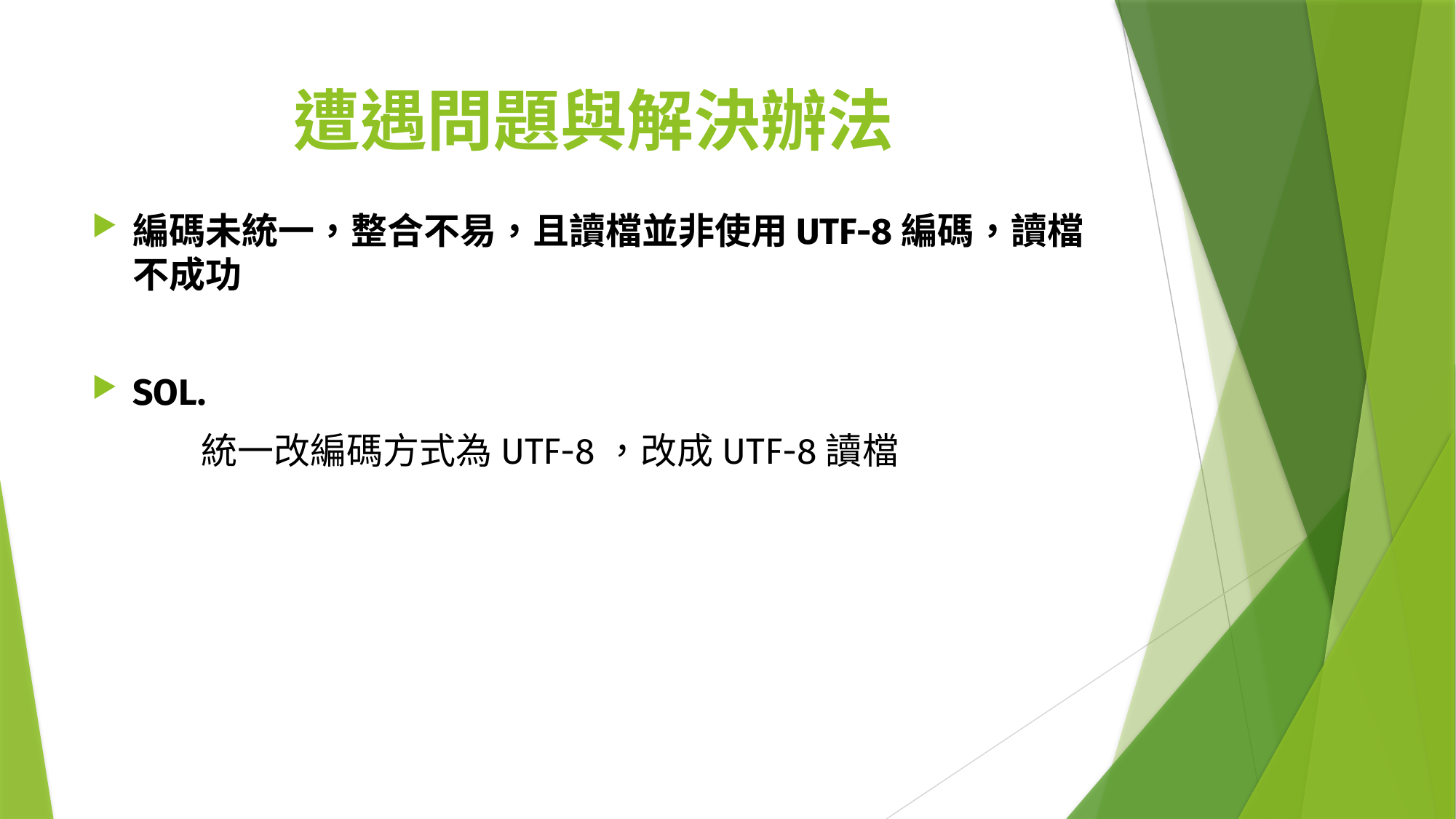

# 遭遇問題與解決辦法
編碼未統一，整合不易，且讀檔並非使用UTF-8編碼，讀檔不成功

SOL.
	統一改編碼方式為UTF-8，改成UTF-8讀檔